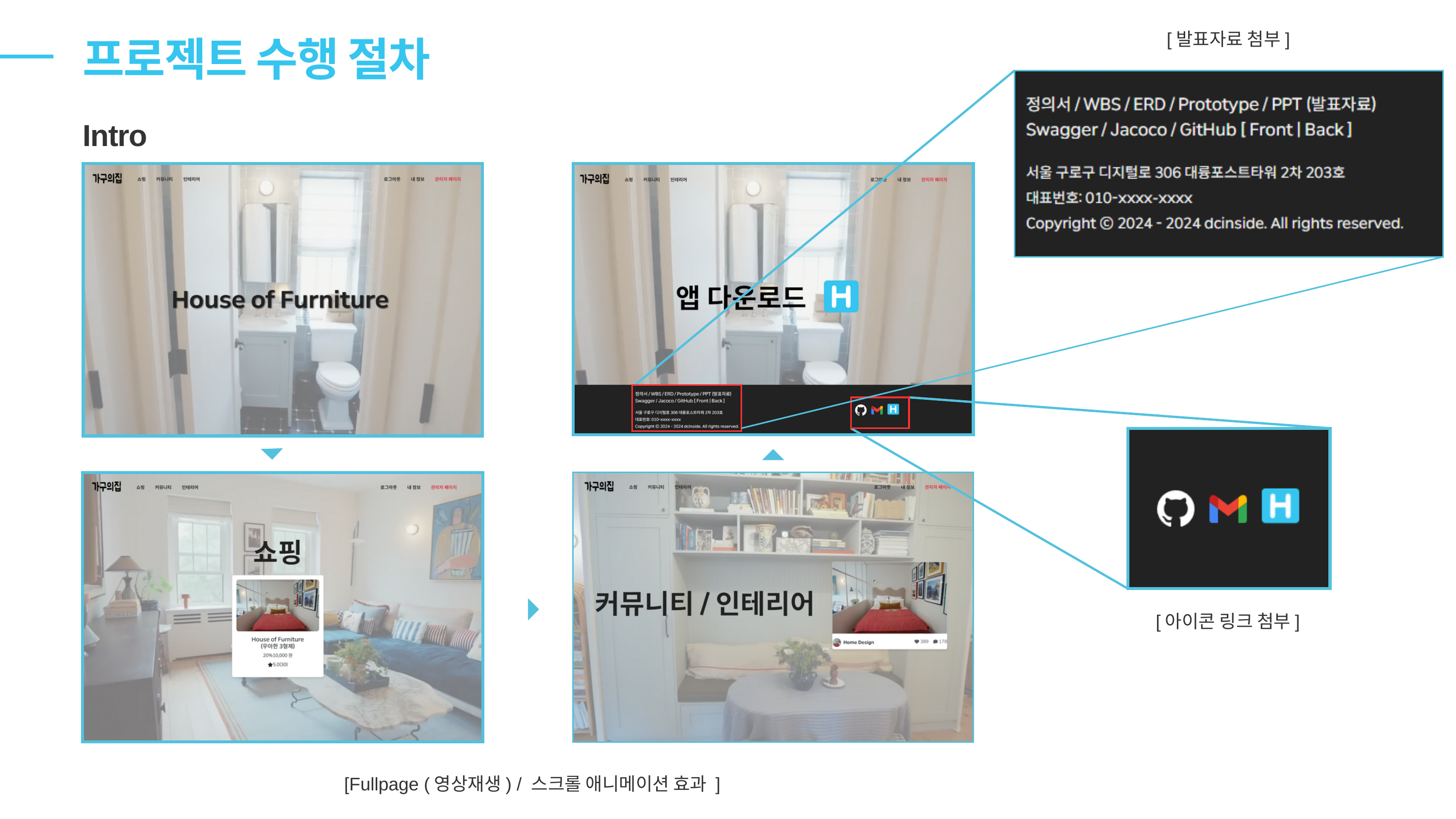

프로젝트 수행 절차
[발표자료 첨부]

Intro

[아이콘 링크 첨부]
[Fullpage (영상재생) / 스크롤 애니메이션 효과 ]